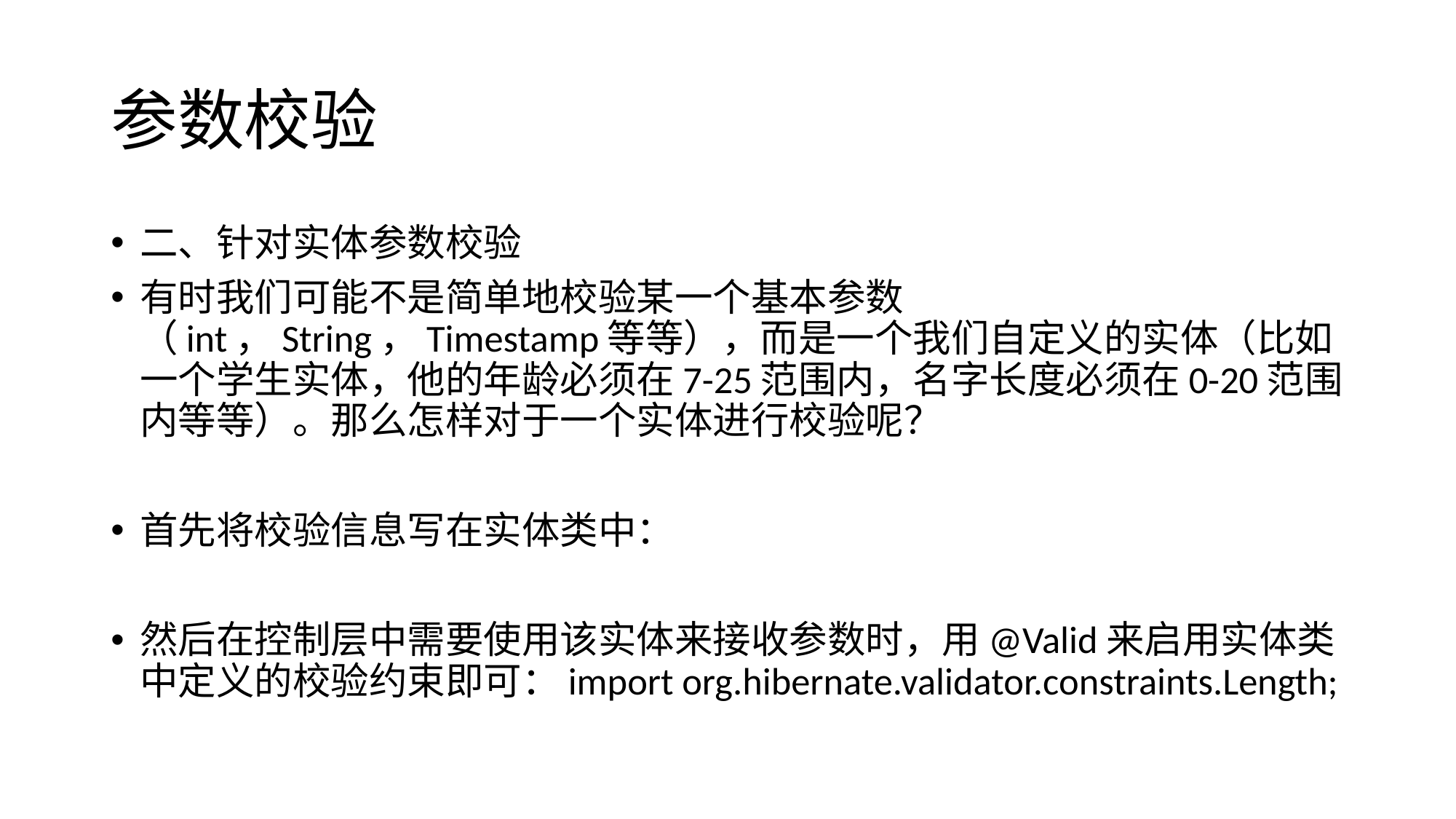

# 参数校验
二、针对实体参数校验
有时我们可能不是简单地校验某一个基本参数（int，String，Timestamp等等），而是一个我们自定义的实体（比如一个学生实体，他的年龄必须在7-25范围内，名字长度必须在0-20范围内等等）。那么怎样对于一个实体进行校验呢？

首先将校验信息写在实体类中：

然后在控制层中需要使用该实体来接收参数时，用@Valid来启用实体类中定义的校验约束即可：import org.hibernate.validator.constraints.Length;